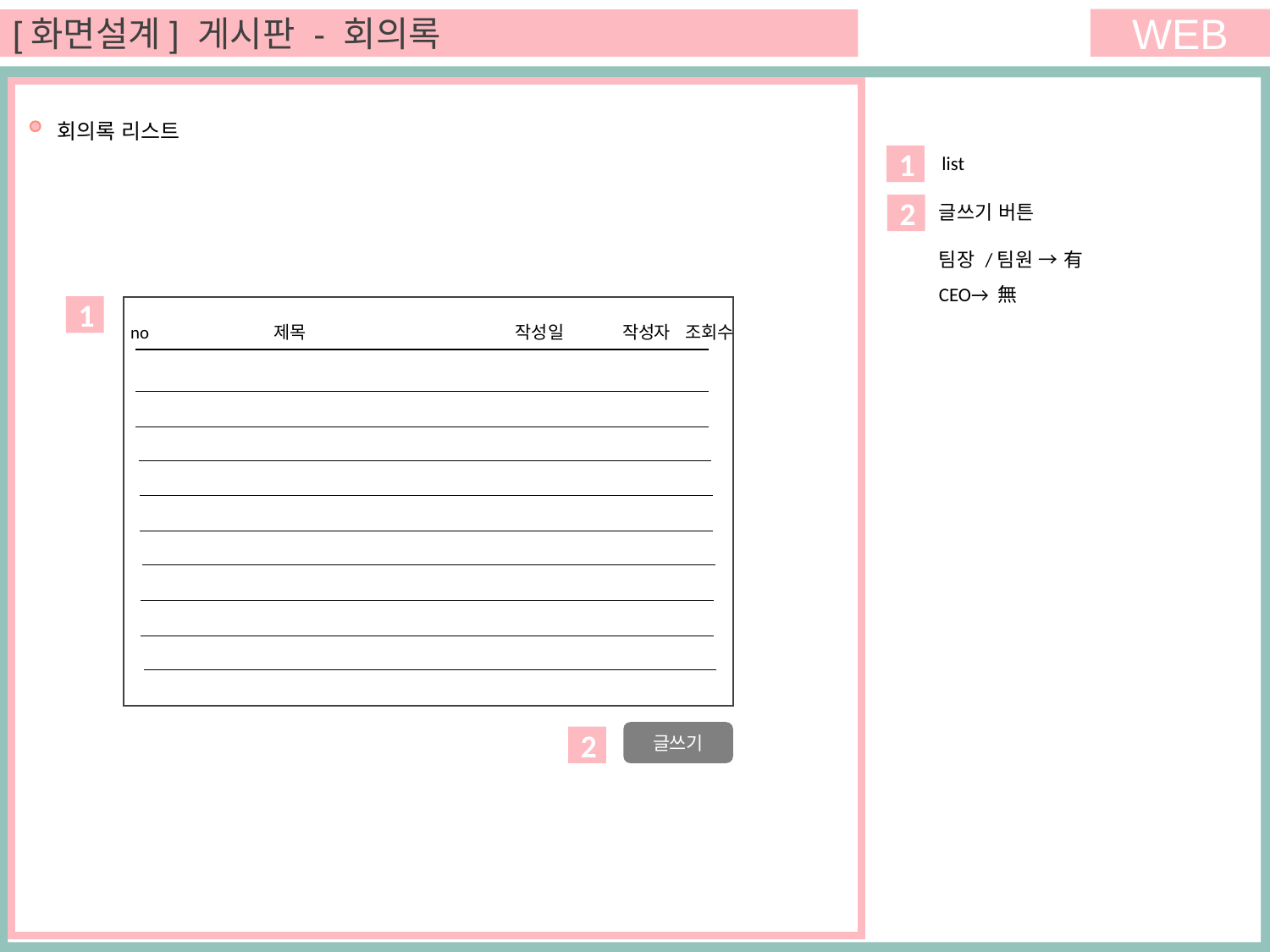

WEB
[화면설계] 게시판 - 회의록

 회의록 리스트

list
1
글쓰기 버튼
2
팀장 /팀원 → 有
CEO→ 無
1

no                              제목                                           작성일            작성자   조회수
글쓰기
2